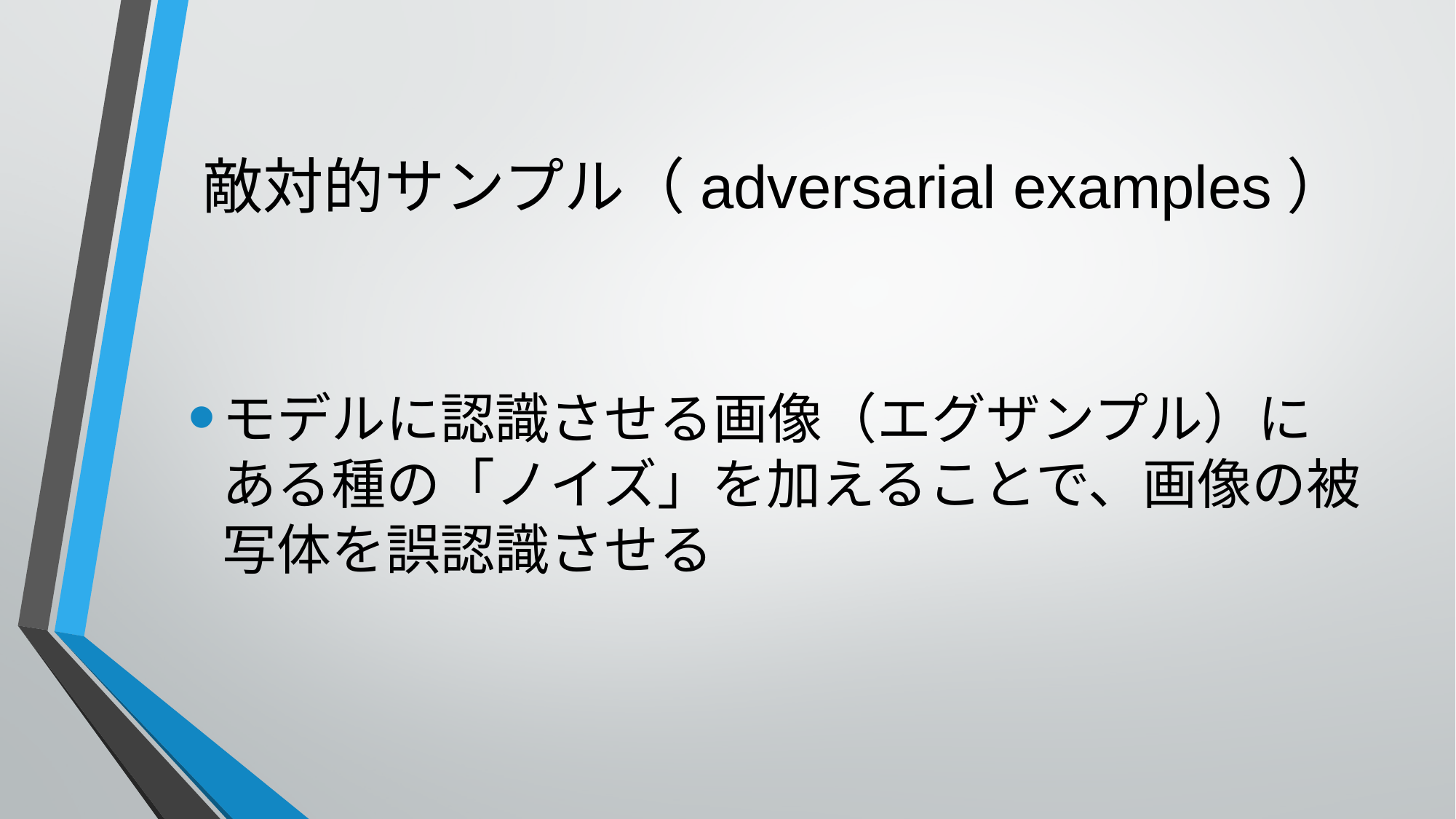

# 敵対的サンプル（adversarial examples）
モデルに認識させる画像（エグザンプル）にある種の「ノイズ」を加えることで、画像の被写体を誤認識させる